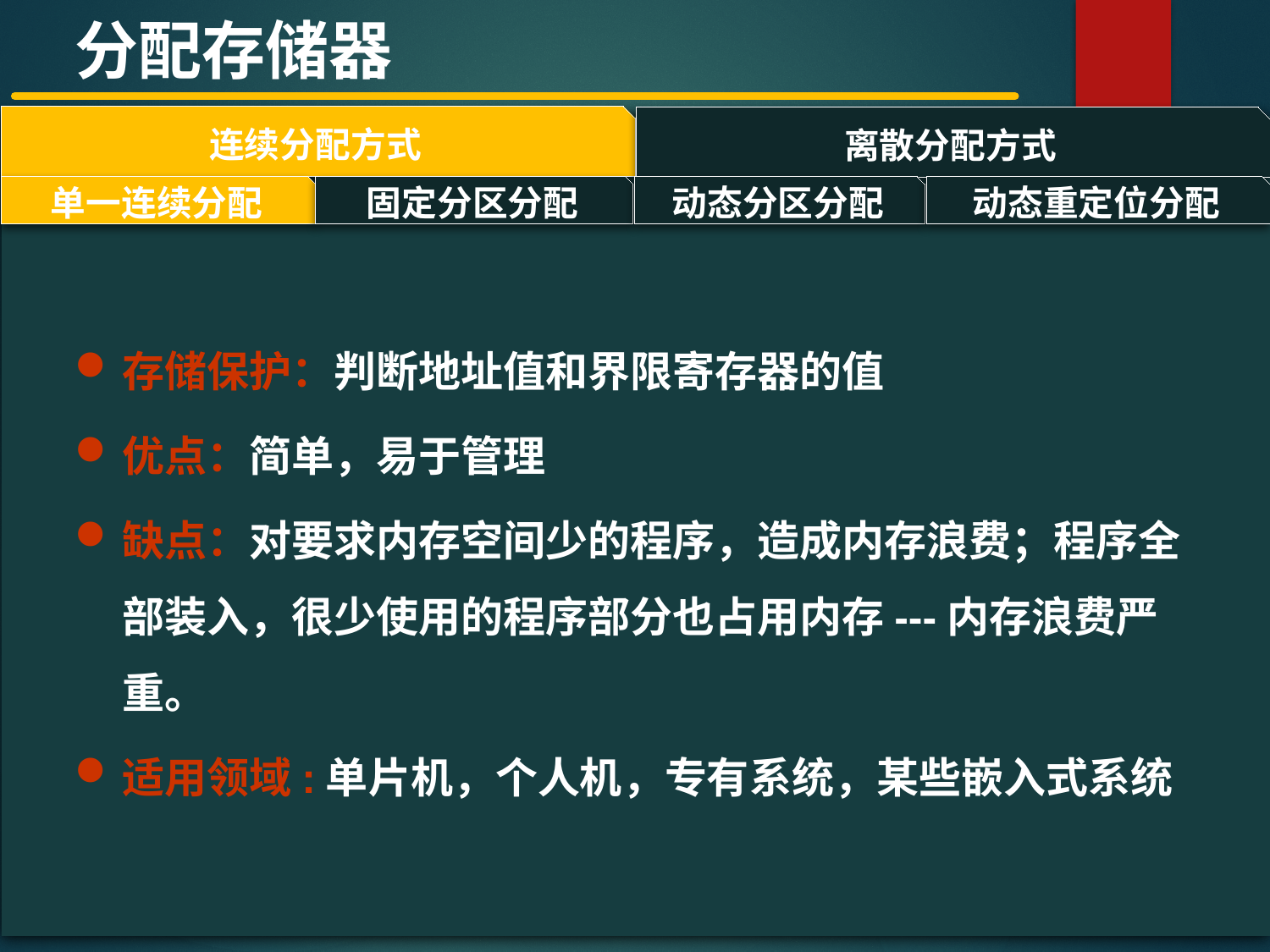

分配存储器
连续分配方式
离散分配方式
#
单一连续分配
固定分区分配
动态分区分配
动态重定位分配

存储保护：判断地址值和界限寄存器的值
优点：简单，易于管理
缺点：对要求内存空间少的程序，造成内存浪费；程序全部装入，很少使用的程序部分也占用内存---内存浪费严重。
适用领域:单片机，个人机，专有系统，某些嵌入式系统